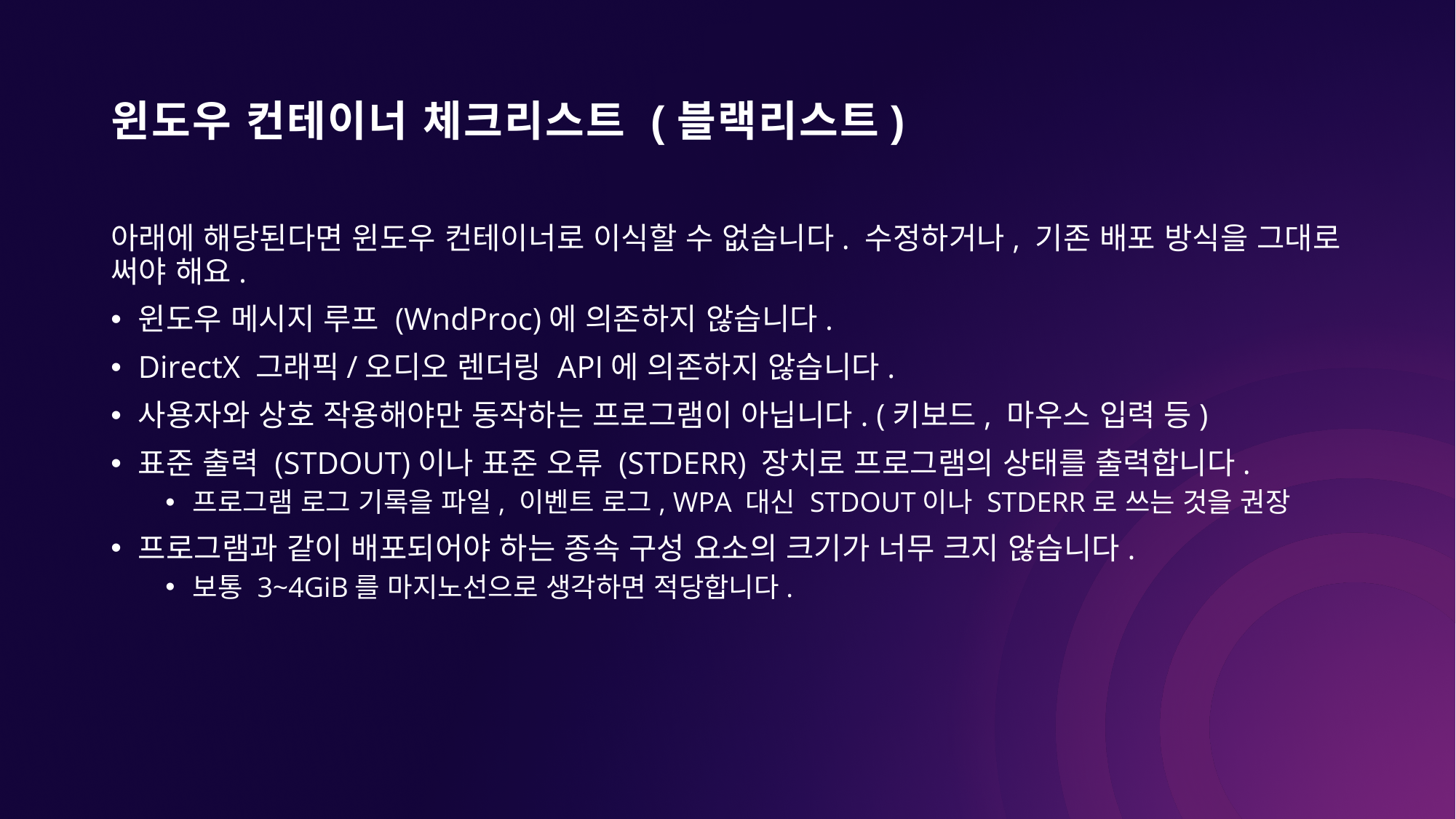

# 윈도우 컨테이너 체크리스트 (블랙리스트)
아래에 해당된다면 윈도우 컨테이너로 이식할 수 없습니다. 수정하거나, 기존 배포 방식을 그대로 써야 해요.
윈도우 메시지 루프 (WndProc)에 의존하지 않습니다.
DirectX 그래픽/오디오 렌더링 API에 의존하지 않습니다.
사용자와 상호 작용해야만 동작하는 프로그램이 아닙니다. (키보드, 마우스 입력 등)
표준 출력 (STDOUT)이나 표준 오류 (STDERR) 장치로 프로그램의 상태를 출력합니다.
프로그램 로그 기록을 파일, 이벤트 로그, WPA 대신 STDOUT이나 STDERR로 쓰는 것을 권장
프로그램과 같이 배포되어야 하는 종속 구성 요소의 크기가 너무 크지 않습니다.
보통 3~4GiB를 마지노선으로 생각하면 적당합니다.